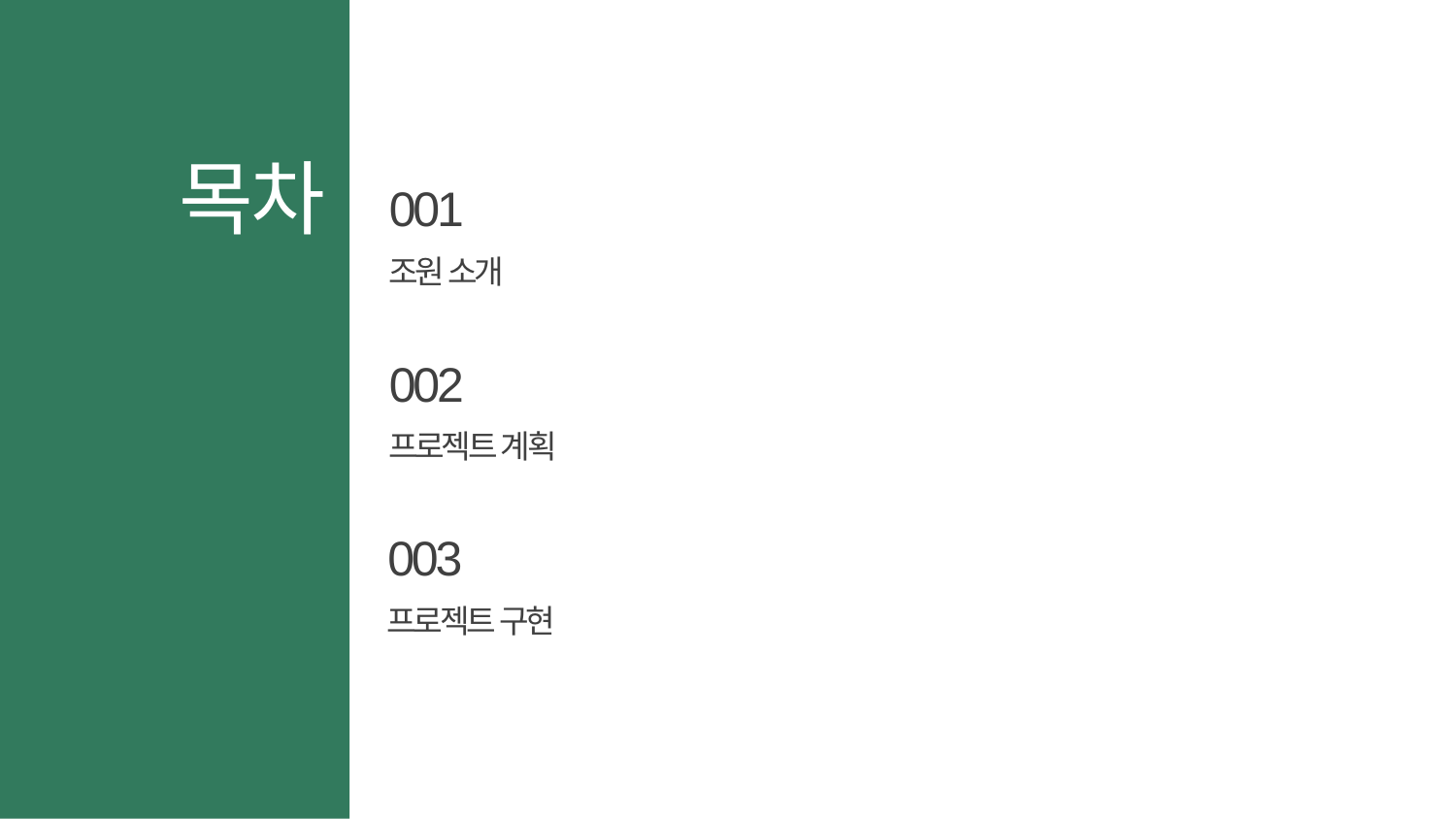

목차
001
조원 소개
002
프로젝트 계획

003
프로젝트 구현